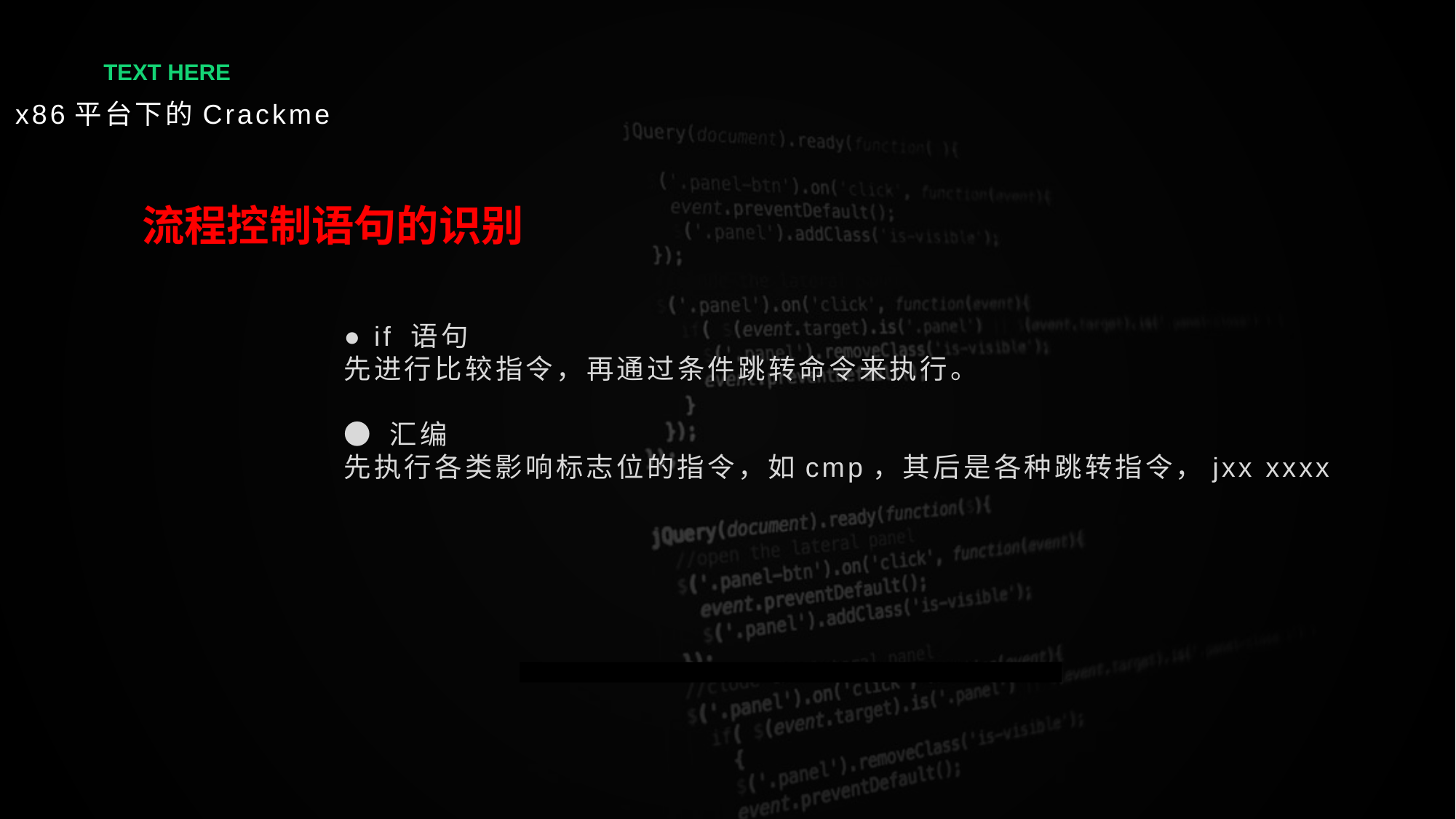

TEXT HERE
x86平台下的Crackme
流程控制语句的识别
● if 语句
先进行比较指令，再通过条件跳转命令来执行。

● 汇编
先执行各类影响标志位的指令，如cmp，其后是各种跳转指令，jxx xxxx